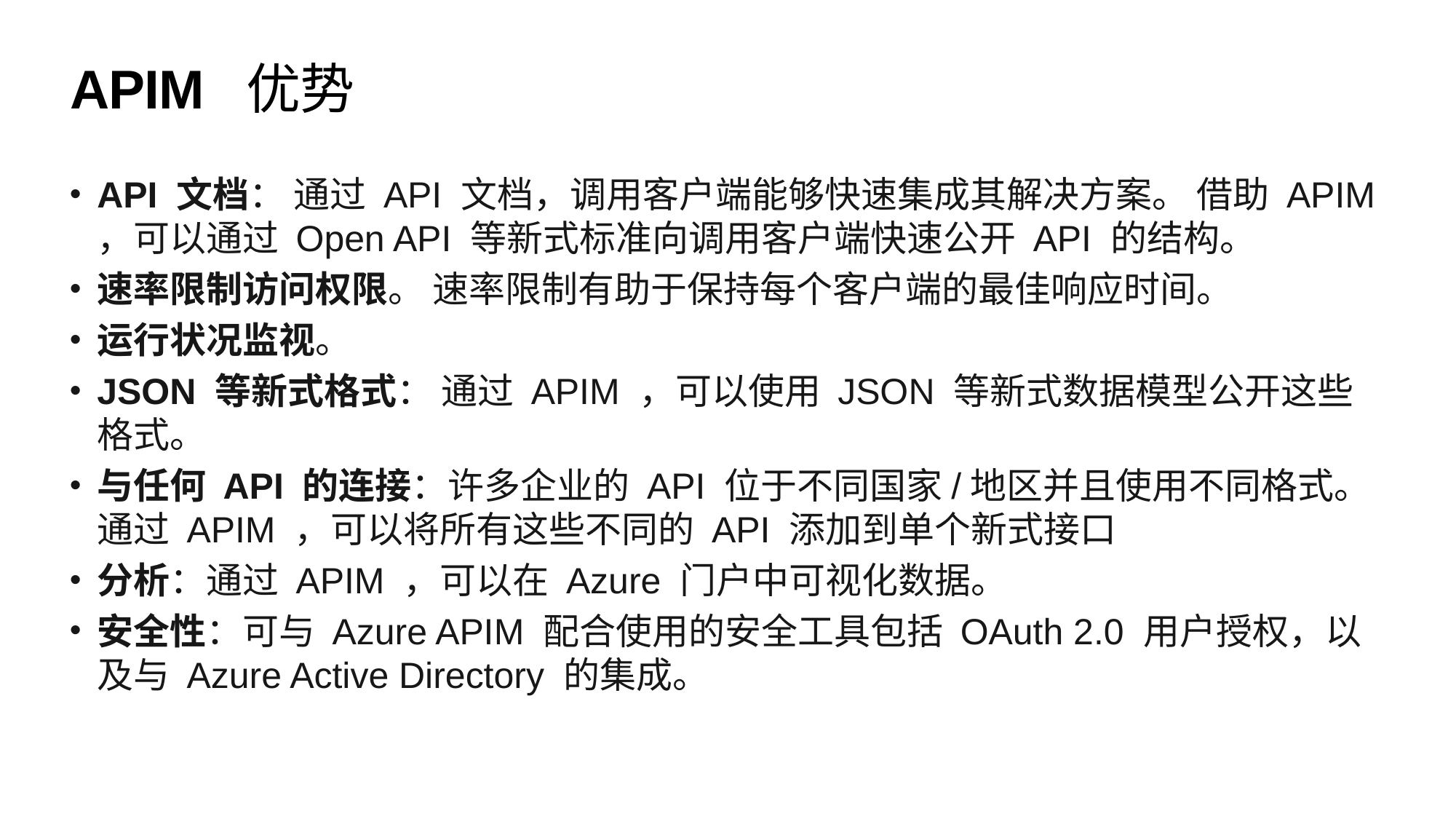

# APIM  优势
API 文档： 通过 API 文档，调用客户端能够快速集成其解决方案。 借助 APIM ，可以通过 Open API 等新式标准向调用客户端快速公开 API 的结构。
速率限制访问权限。 速率限制有助于保持每个客户端的最佳响应时间。
运行状况监视。
JSON 等新式格式： 通过 APIM ，可以使用 JSON 等新式数据模型公开这些格式。
与任何 API 的连接：许多企业的 API 位于不同国家/地区并且使用不同格式。 通过 APIM ，可以将所有这些不同的 API 添加到单个新式接口
分析：通过 APIM ，可以在 Azure 门户中可视化数据。
安全性：可与 Azure APIM 配合使用的安全工具包括 OAuth 2.0 用户授权，以及与 Azure Active Directory 的集成。